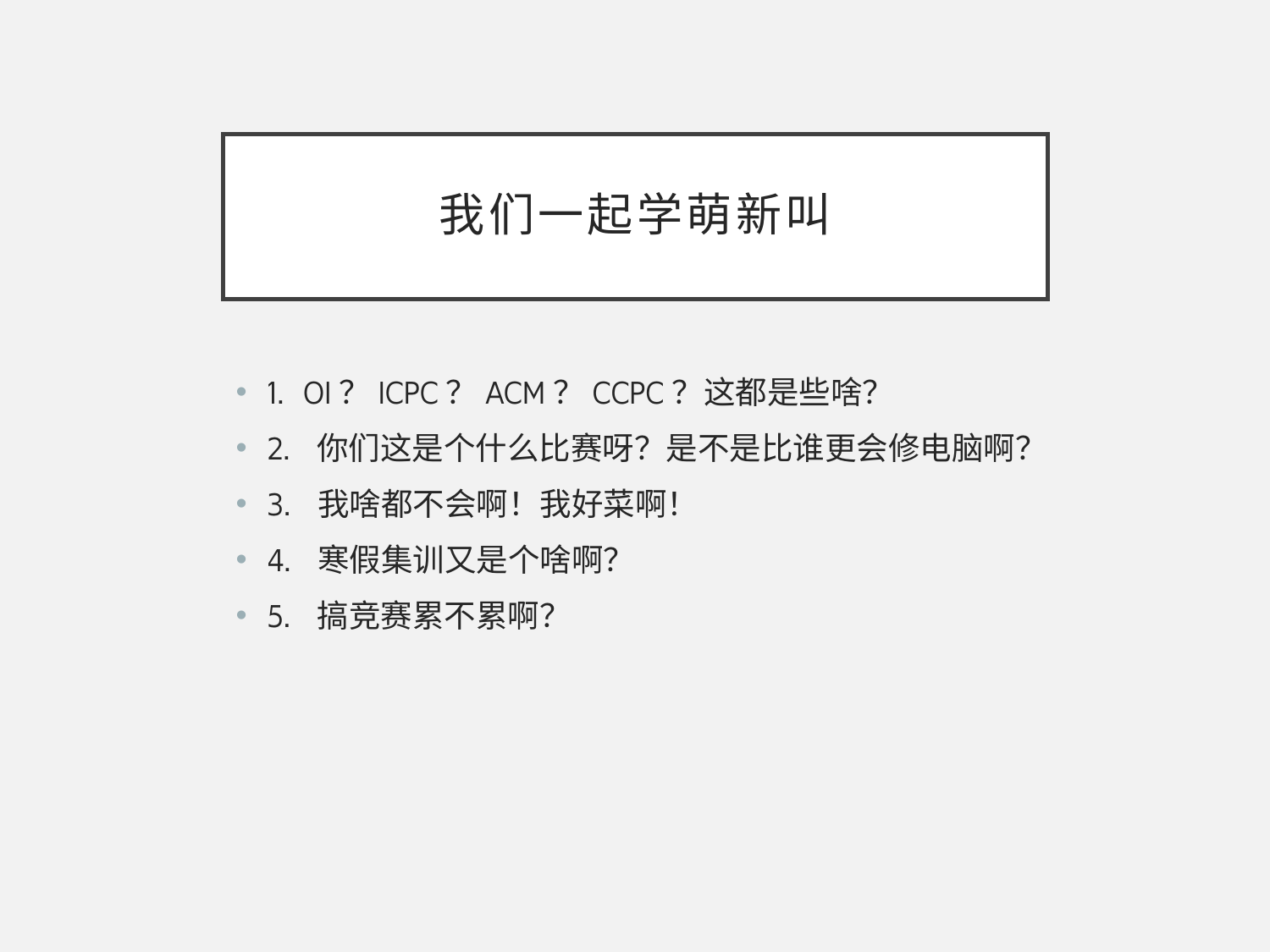

# 我们一起学萌新叫
1.  OI？ICPC？ACM？CCPC？这都是些啥？
2.  你们这是个什么比赛呀？是不是比谁更会修电脑啊？
3.  我啥都不会啊！我好菜啊！
4.  寒假集训又是个啥啊？
5.  搞竞赛累不累啊？